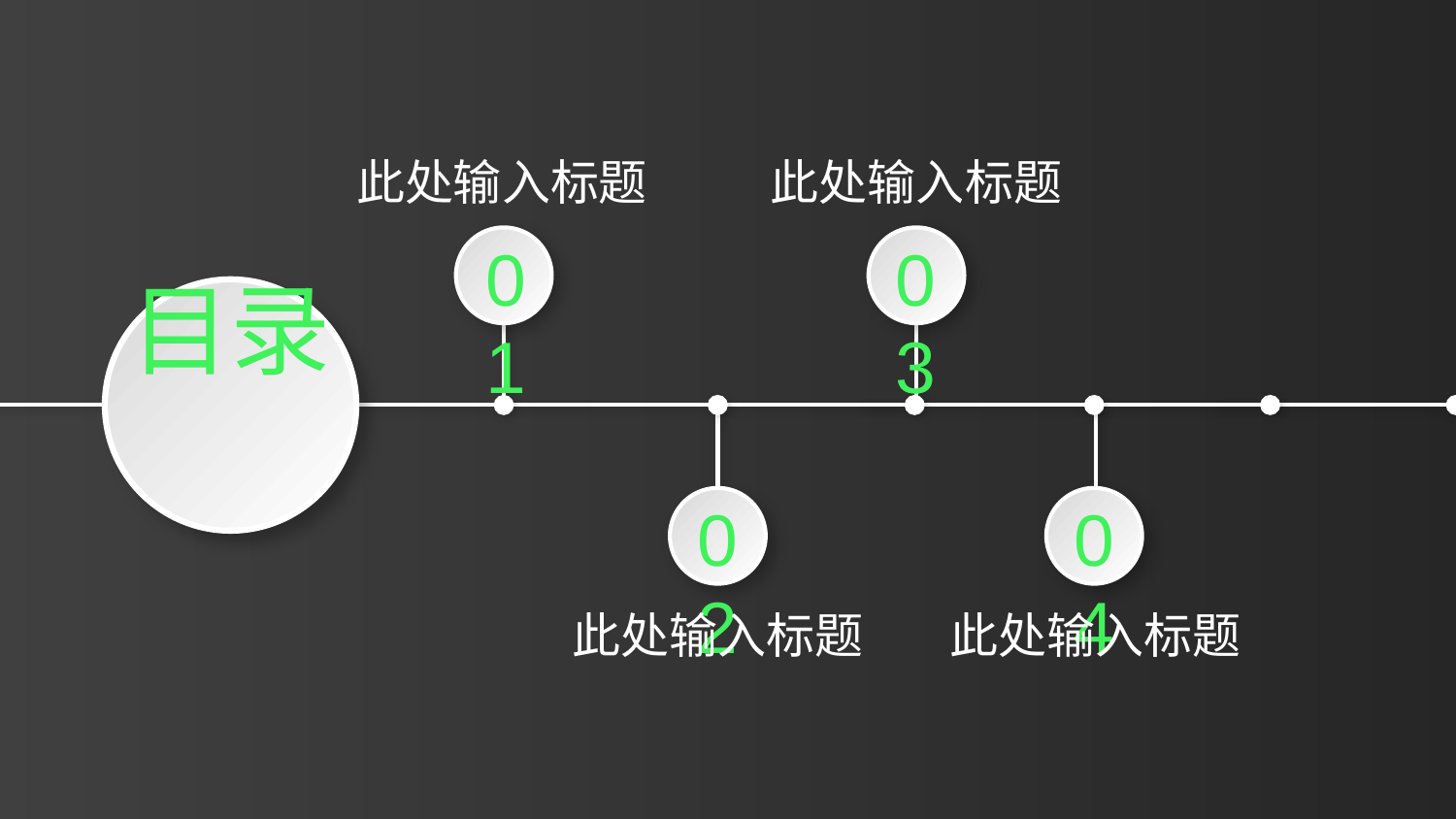

此处输入标题
此处输入标题
01

03

目录

02

04

此处输入标题
此处输入标题